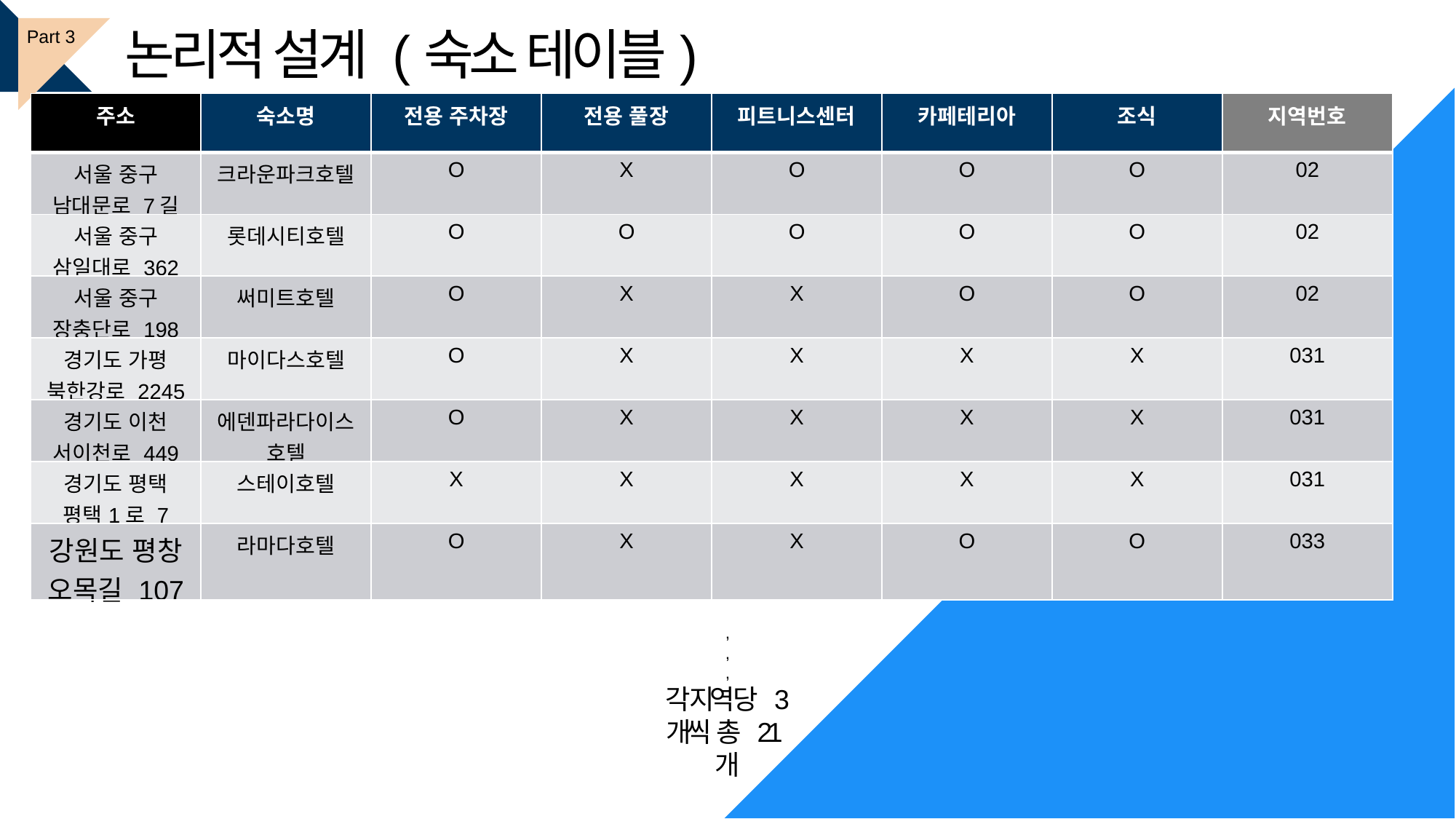

논리적 설계 (숙소 테이블)

Part 3

| 주소 | 숙소명 | 전용 주차장 | 전용 풀장 | 피트니스센터 | 카페테리아 | 조식 | 지역번호 |
| --- | --- | --- | --- | --- | --- | --- | --- |
| 서울 중구 남대문로 7길 | 크라운파크호텔 | O | X | O | O | O | 02 |
| 서울 중구 삼일대로 362 | 롯데시티호텔 | O | O | O | O | O | 02 |
| 서울 중구 장충단로 198 | 써미트호텔 | O | X | X | O | O | 02 |
| 경기도 가평 북한강로 2245 | 마이다스호텔 | O | X | X | X | X | 031 |
| 경기도 이천 서이천로 449 | 에덴파라다이스호텔 | O | X | X | X | X | 031 |
| 경기도 평택 평택1로 7 | 스테이호텔 | X | X | X | X | X | 031 |
| 강원도 평창 오목길 107 | 라마다호텔 | O | X | X | O | O | 033 |
,
,
,
각 지역 당   3개씩   총   21개